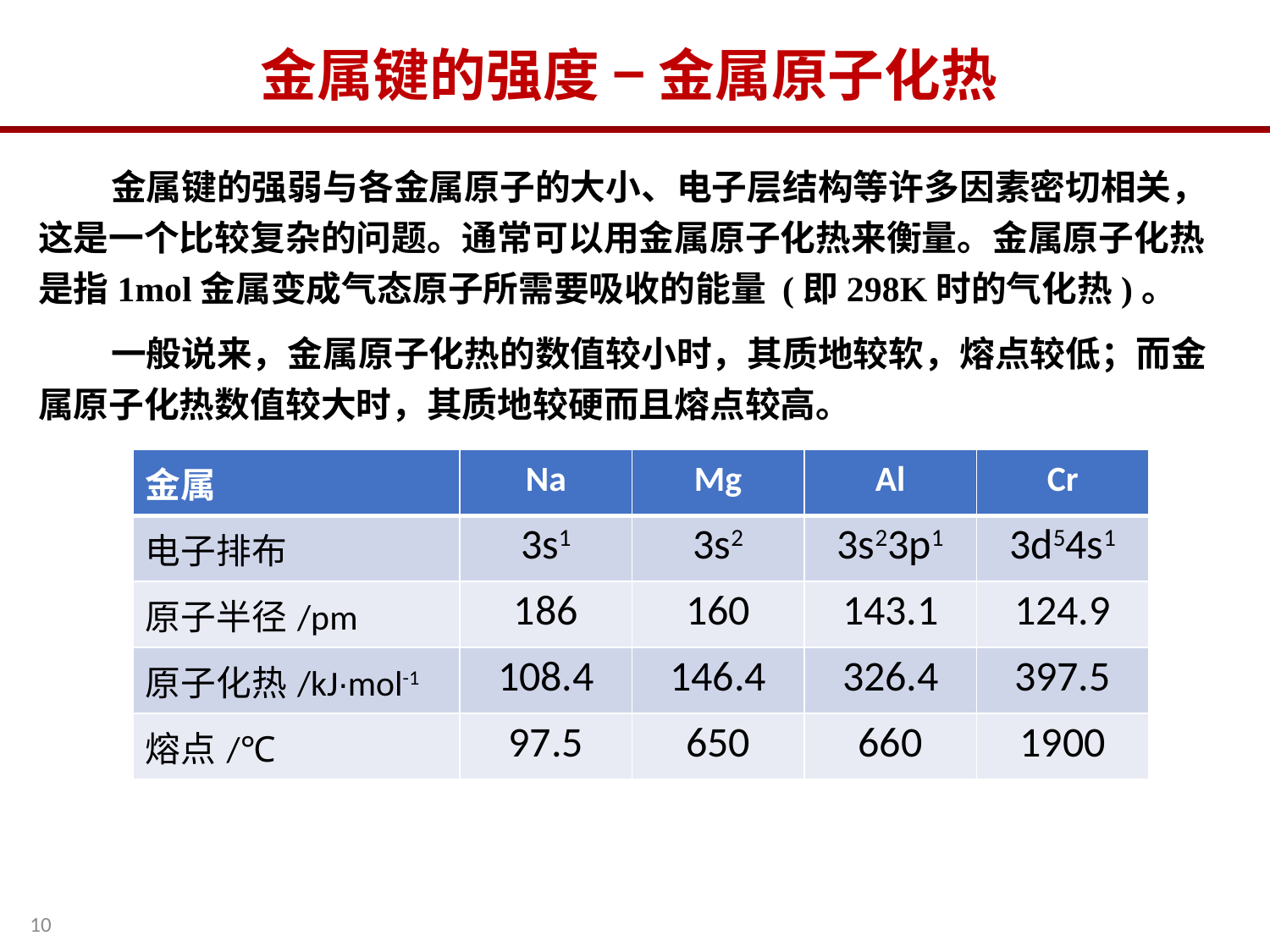

金属键的强度 − 金属原子化热

        金属键的强弱与各金属原子的大小、电子层结构等许多因素密切相关，这是一个比较复杂的问题。通常可以用金属原子化热来衡量。金属原子化热是指1mol金属变成气态原子所需要吸收的能量 (即298K时的气化热)。
        一般说来，金属原子化热的数值较小时，其质地较软，熔点较低；而金属原子化热数值较大时，其质地较硬而且熔点较高。
| 金属 | Na | Mg | Al | Cr |
| --- | --- | --- | --- | --- |
| 电子排布 | 3s1 | 3s2 | 3s23p1 | 3d54s1 |
| 原子半径/pm | 186 | 160 | 143.1 | 124.9 |
| 原子化热/kJ∙mol-1 | 108.4 | 146.4 | 326.4 | 397.5 |
| 熔点/℃ | 97.5 | 650 | 660 | 1900 |
10